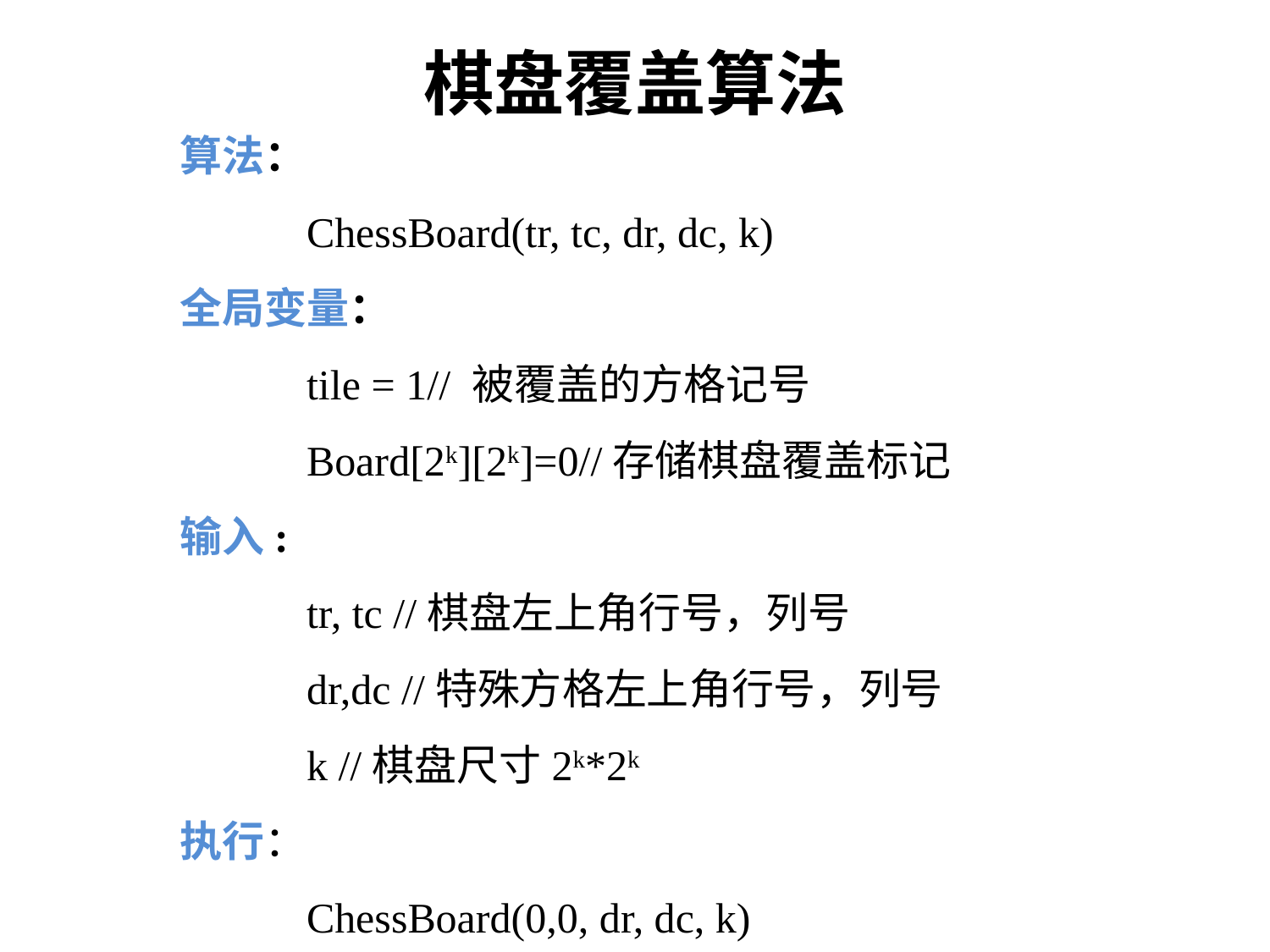

棋盘覆盖算法
算法：
	ChessBoard(tr, tc, dr, dc, k)
全局变量：
	tile = 1// 被覆盖的方格记号
	Board[2k][2k]=0//存储棋盘覆盖标记
输入:
	tr, tc //棋盘左上角行号，列号
	dr,dc //特殊方格左上角行号，列号
	k //棋盘尺寸2k*2k
执行：
	ChessBoard(0,0, dr, dc, k)